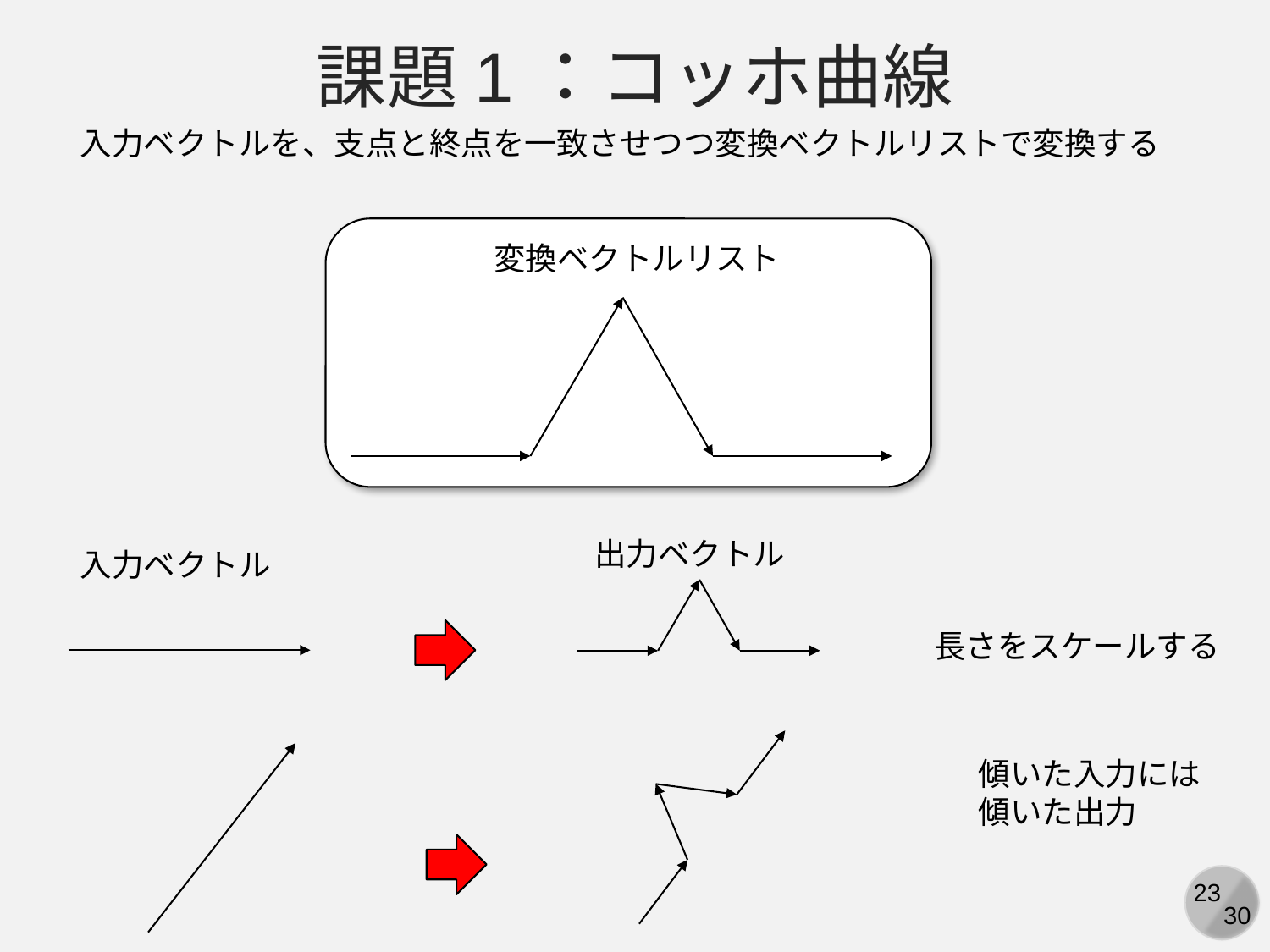

課題1：コッホ曲線
入力ベクトルを、支点と終点を一致させつつ変換ベクトルリストで変換する

変換ベクトルリスト
出力ベクトル
入力ベクトル

長さをスケールする
傾いた入力には
傾いた出力